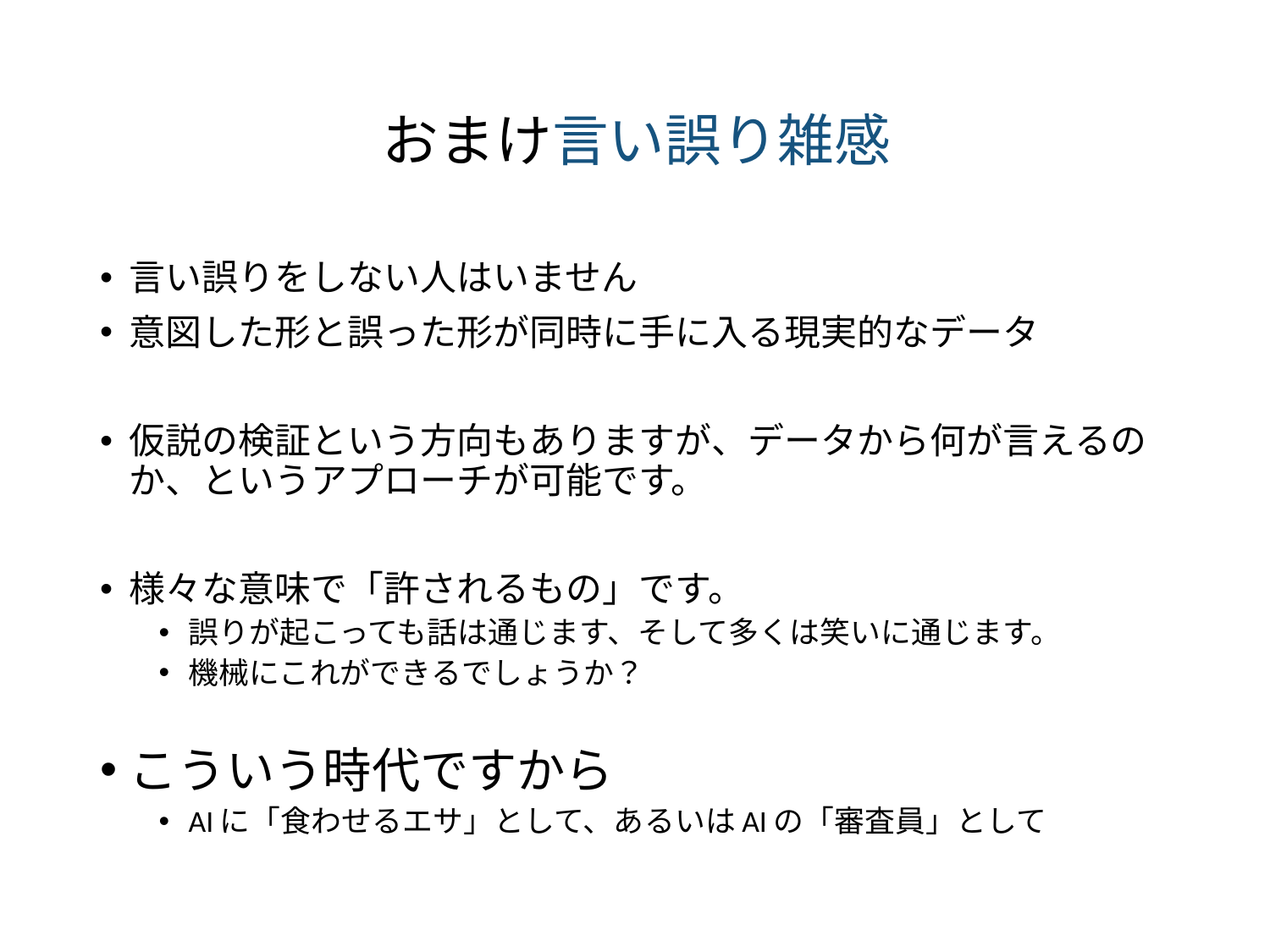

# おまけ言い誤り雑感
言い誤りをしない人はいません
意図した形と誤った形が同時に手に入る現実的なデータ

仮説の検証という方向もありますが、データから何が言えるのか、というアプローチが可能です。

様々な意味で「許されるもの」です。
誤りが起こっても話は通じます、そして多くは笑いに通じます。
機械にこれができるでしょうか？

こういう時代ですから
AIに「食わせるエサ」として、あるいはAIの「審査員」として